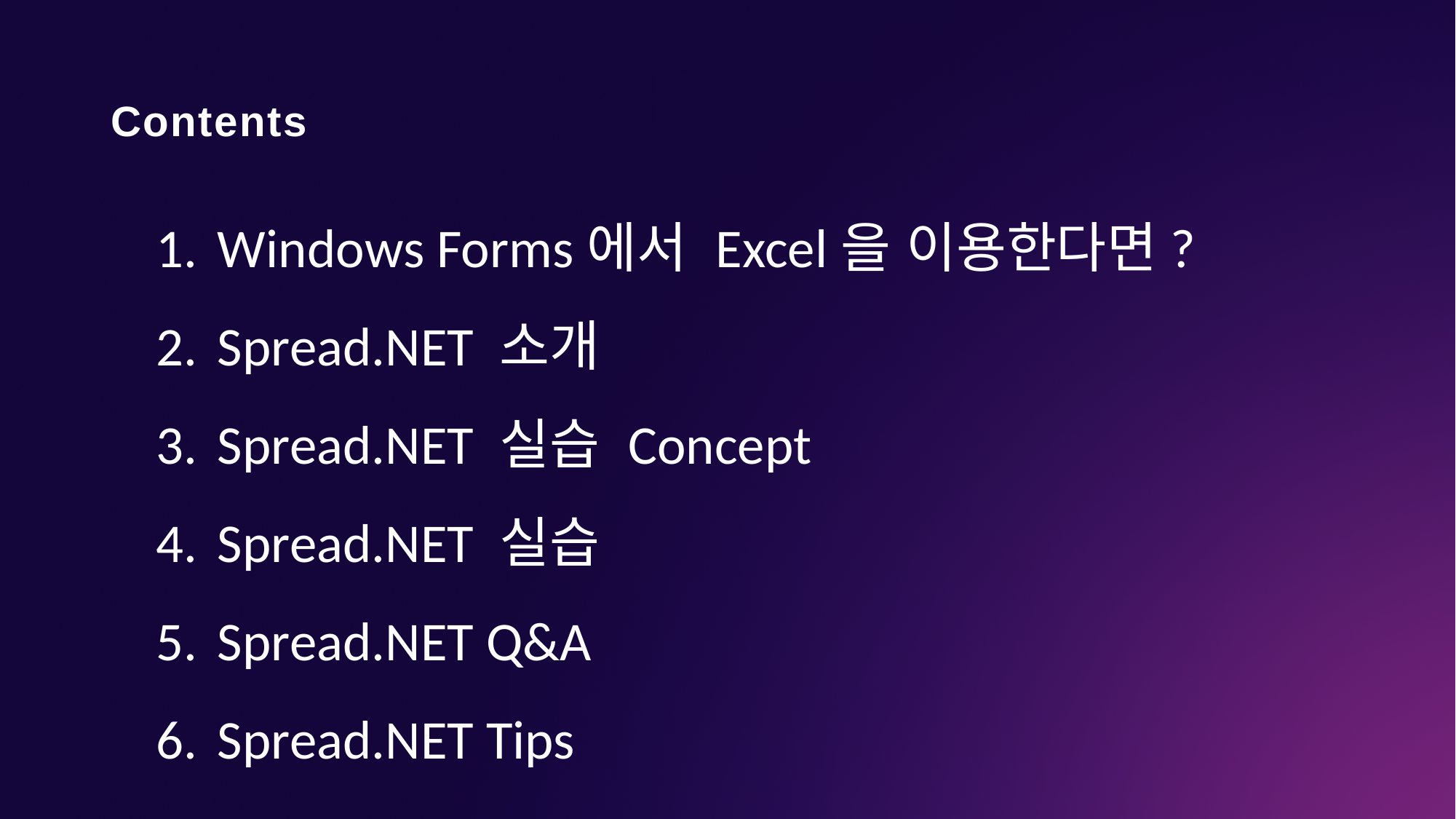

# Contents
Windows Forms에서 Excel을 이용한다면?
Spread.NET 소개
Spread.NET 실습 Concept
Spread.NET 실습
Spread.NET Q&A
Spread.NET Tips